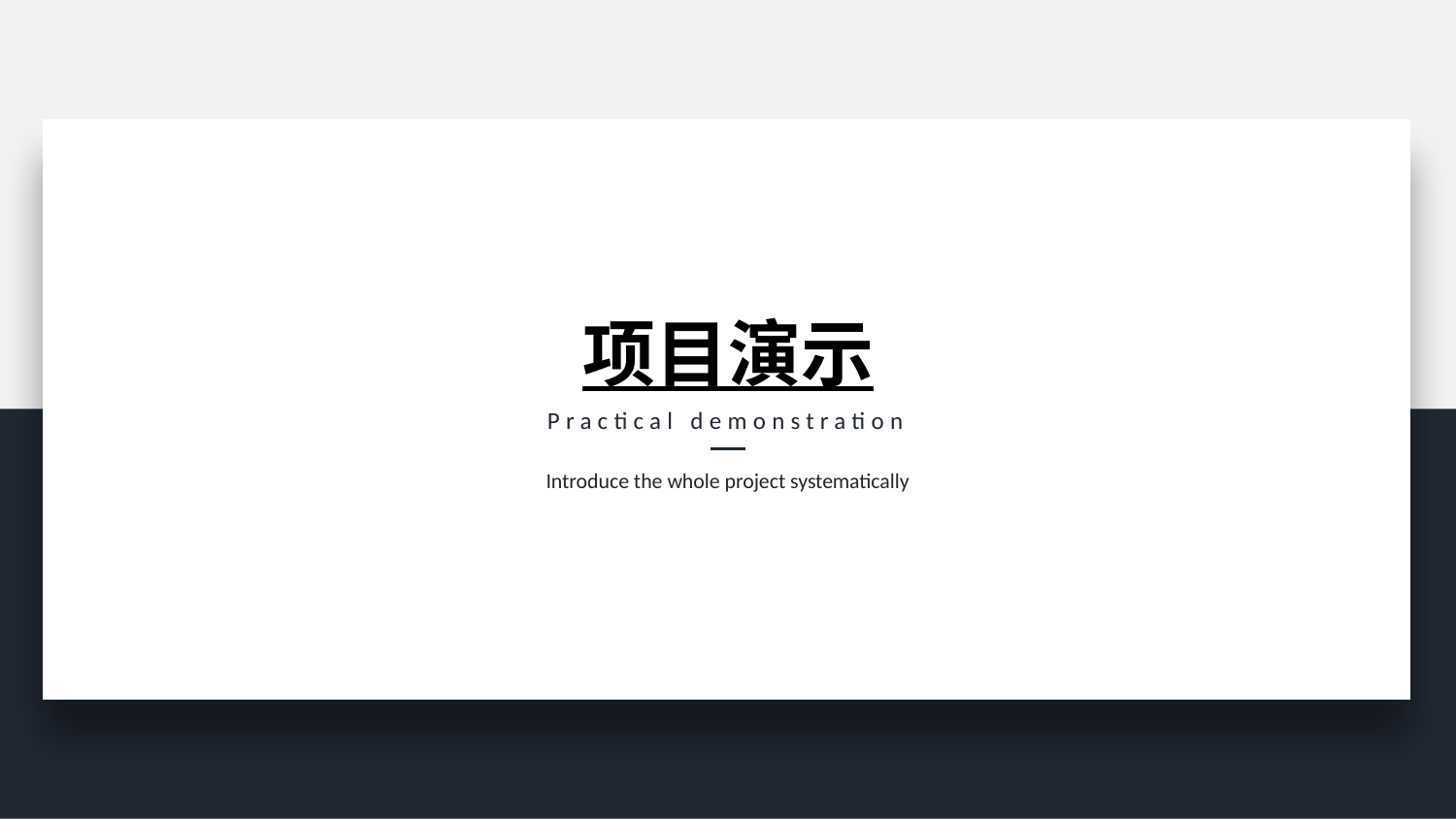

项目演示
Practical demonstration
Introduce the whole project systematically